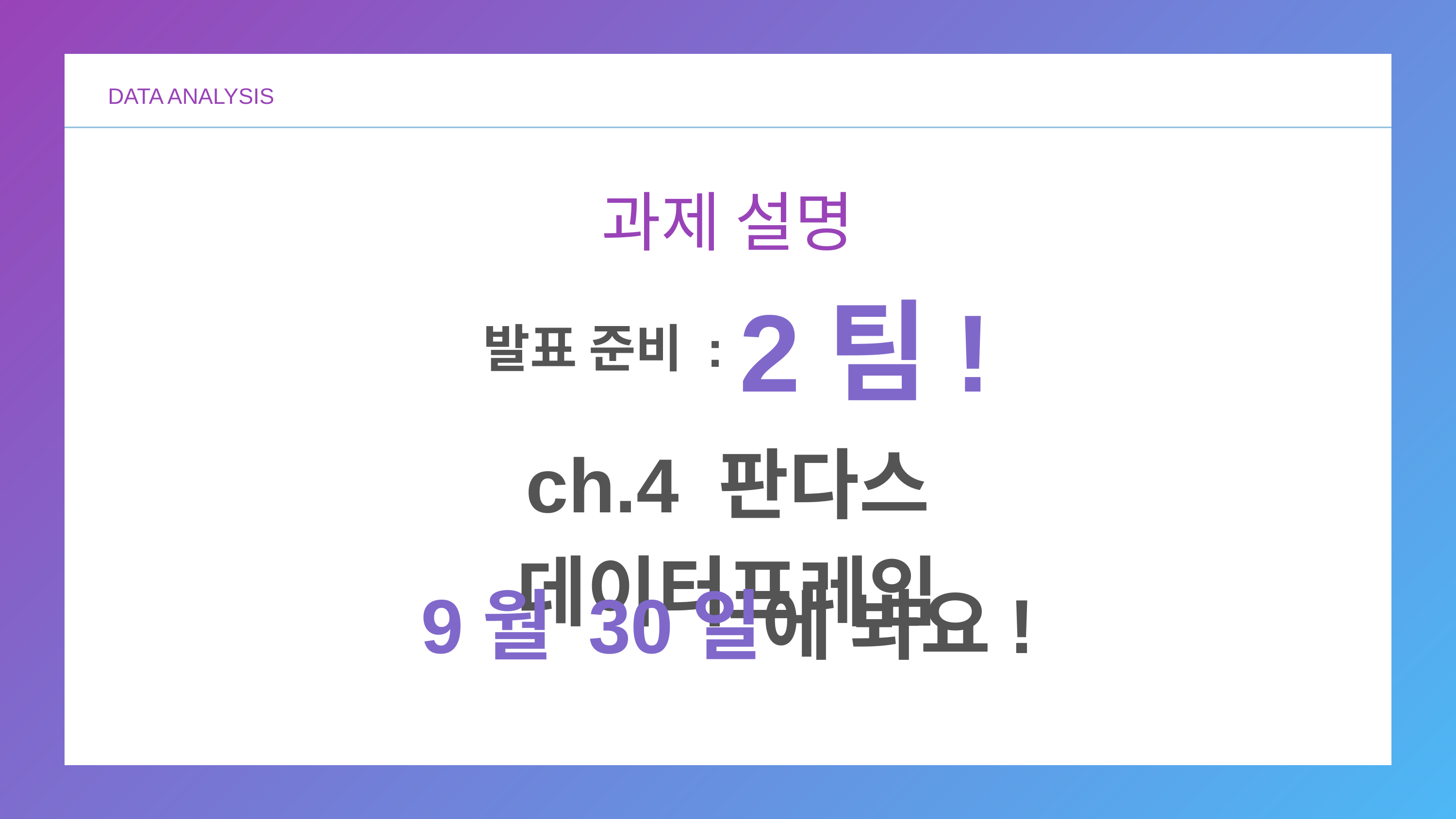

DATA ANALYSIS

과제 설명
2팀!
발표 준비 :
ch.4 판다스 데이터프레임
9월 30일에 봐요!